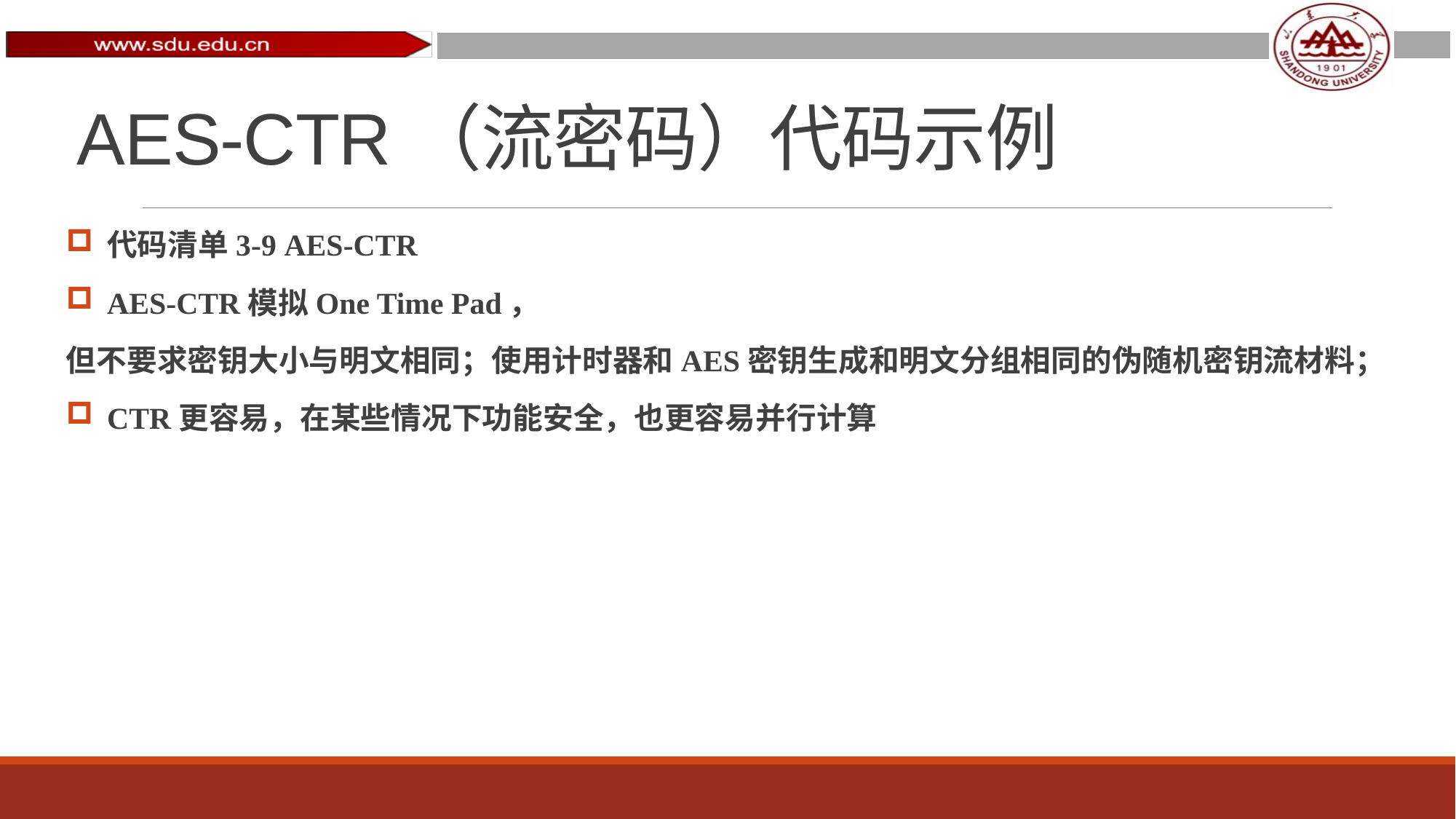

# AES-CTR（流密码）代码示例
代码清单3-9 AES-CTR
AES-CTR模拟One Time Pad，
但不要求密钥大小与明文相同；使用计时器和AES密钥生成和明文分组相同的伪随机密钥流材料；
CTR更容易，在某些情况下功能安全，也更容易并行计算